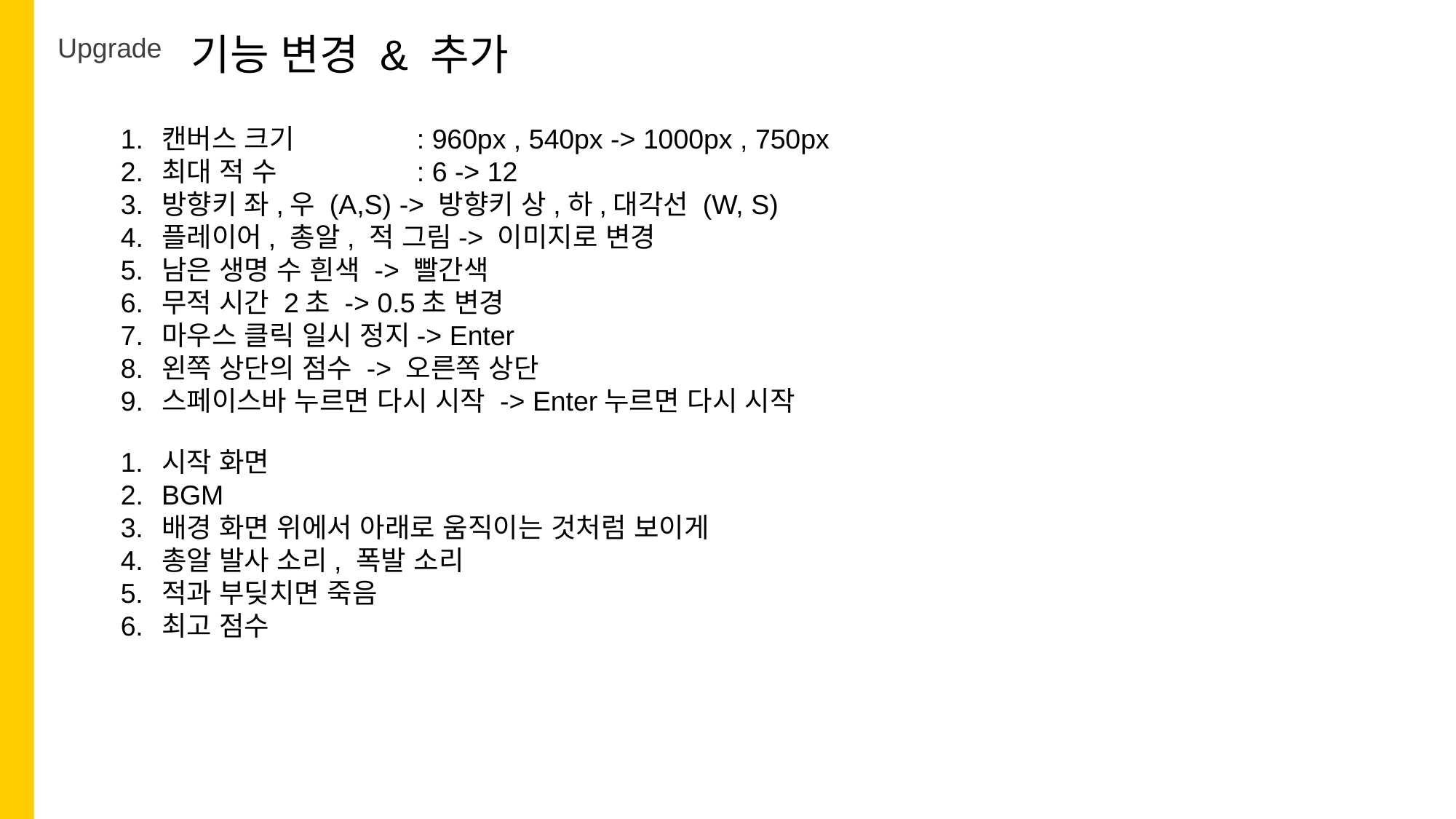

기능 변경 & 추가
Upgrade
캔버스 크기	    : 960px , 540px -> 1000px , 750px
최대 적 수	    : 6 -> 12
방향키 좌,우 (A,S) -> 방향키 상,하,대각선 (W, S)
플레이어, 총알, 적 그림-> 이미지로 변경
남은 생명 수 흰색 -> 빨간색
무적 시간 2초 -> 0.5초 변경
마우스 클릭 일시 정지-> Enter
왼쪽 상단의 점수 -> 오른쪽 상단
스페이스바 누르면 다시 시작 -> Enter누르면 다시 시작

시작 화면
BGM
배경 화면 위에서 아래로 움직이는 것처럼 보이게
총알 발사 소리, 폭발 소리
적과 부딪치면 죽음
최고 점수